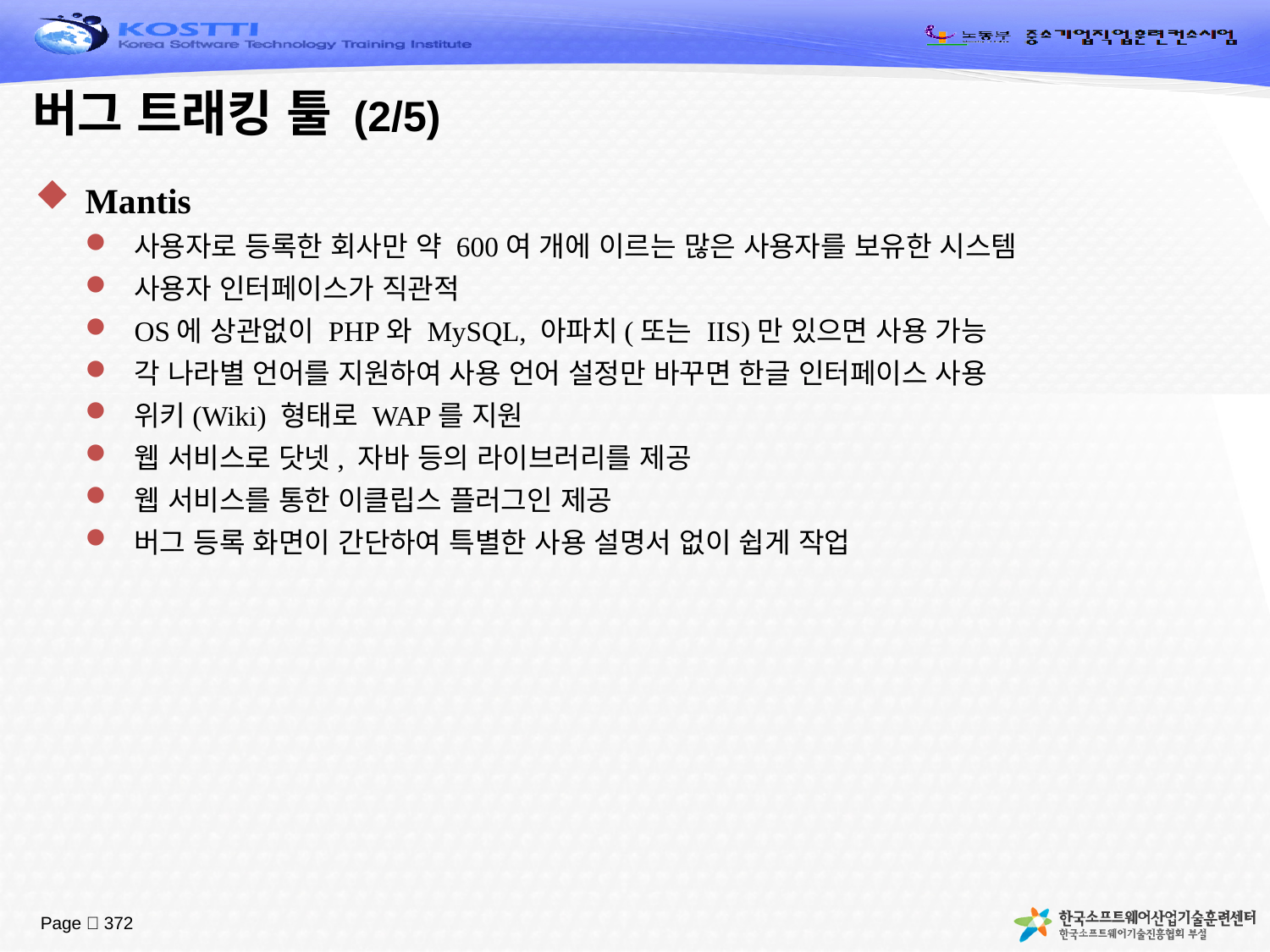

# 버그 트래킹 툴 (2/5)
Mantis
사용자로 등록한 회사만 약 600여 개에 이르는 많은 사용자를 보유한 시스템
사용자 인터페이스가 직관적
OS에 상관없이 PHP와 MySQL, 아파치(또는 IIS)만 있으면 사용 가능
각 나라별 언어를 지원하여 사용 언어 설정만 바꾸면 한글 인터페이스 사용
위키(Wiki) 형태로 WAP를 지원
웹 서비스로 닷넷, 자바 등의 라이브러리를 제공
웹 서비스를 통한 이클립스 플러그인 제공
버그 등록 화면이 간단하여 특별한 사용 설명서 없이 쉽게 작업